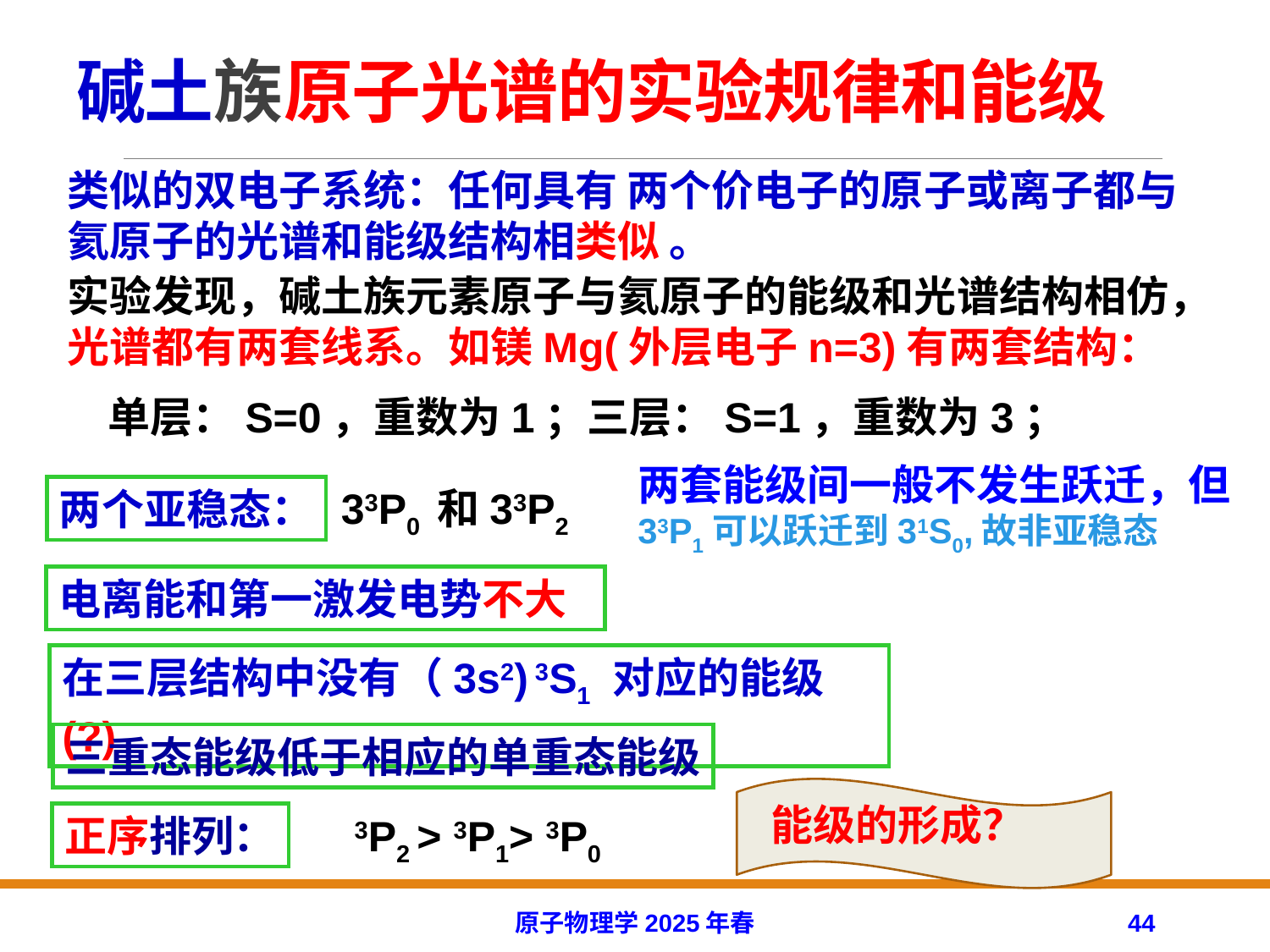

# 碱土族原子光谱的实验规律和能级
类似的双电子系统：任何具有 两个价电子的原子或离子都与氦原子的光谱和能级结构相类似 。
实验发现，碱土族元素原子与氦原子的能级和光谱结构相仿，光谱都有两套线系。如镁Mg(外层电子n=3)有两套结构：
单层：S=0，重数为1；三层：S=1，重数为3；
两套能级间一般不发生跃迁，但33P1可以跃迁到31S0,故非亚稳态
33P0 和33P2
两个亚稳态：
电离能和第一激发电势不大
在三层结构中没有（3s2) 3S1 对应的能级 (?)
三重态能级低于相应的单重态能级

能级的形成？
正序排列：
3P2 > 3P1> 3P0
原子物理学2025年春
44